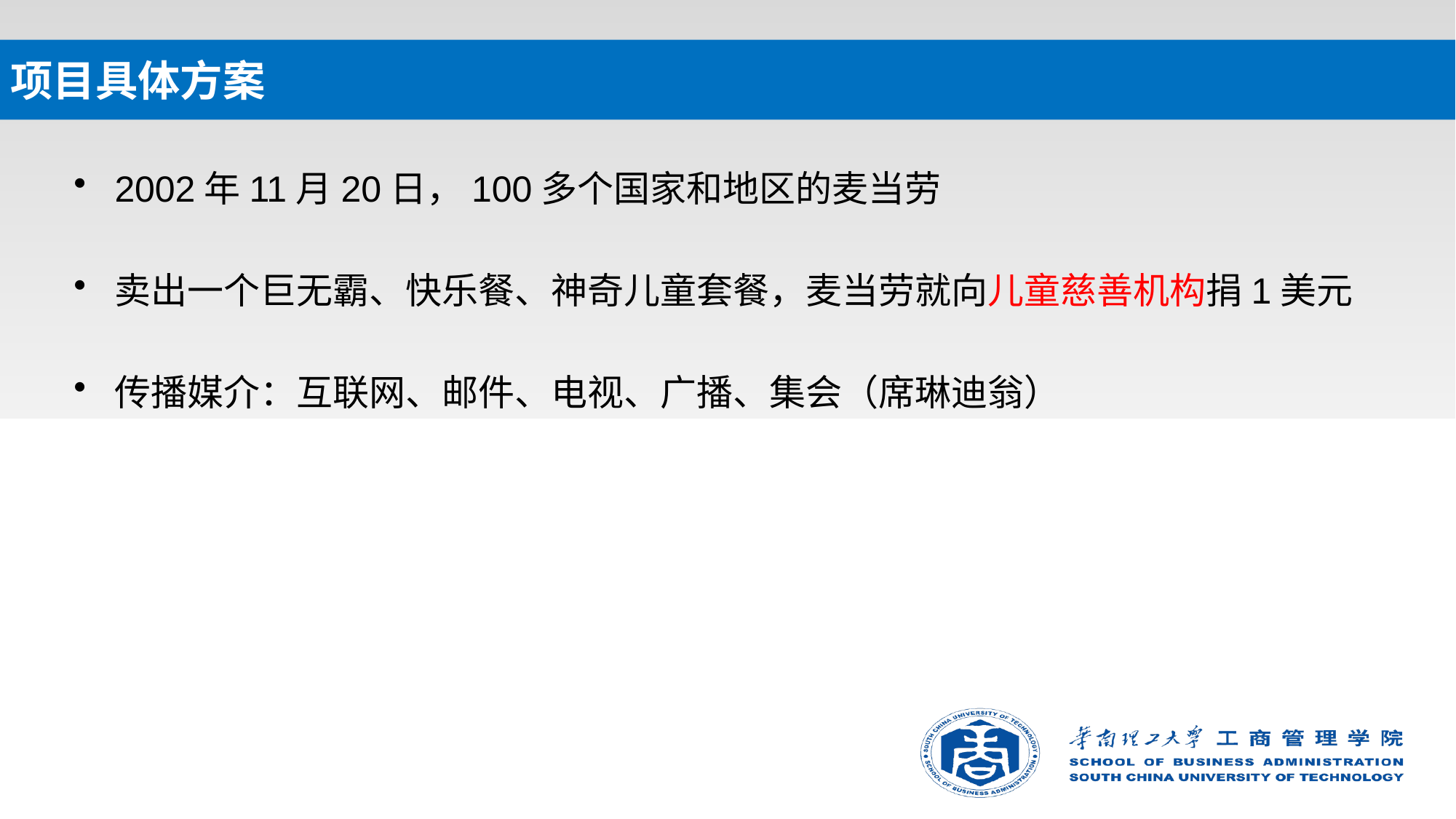

# 项目具体方案
2002年11月20日，100多个国家和地区的麦当劳

卖出一个巨无霸、快乐餐、神奇儿童套餐，麦当劳就向儿童慈善机构捐1美元

传播媒介：互联网、邮件、电视、广播、集会（席琳迪翁）